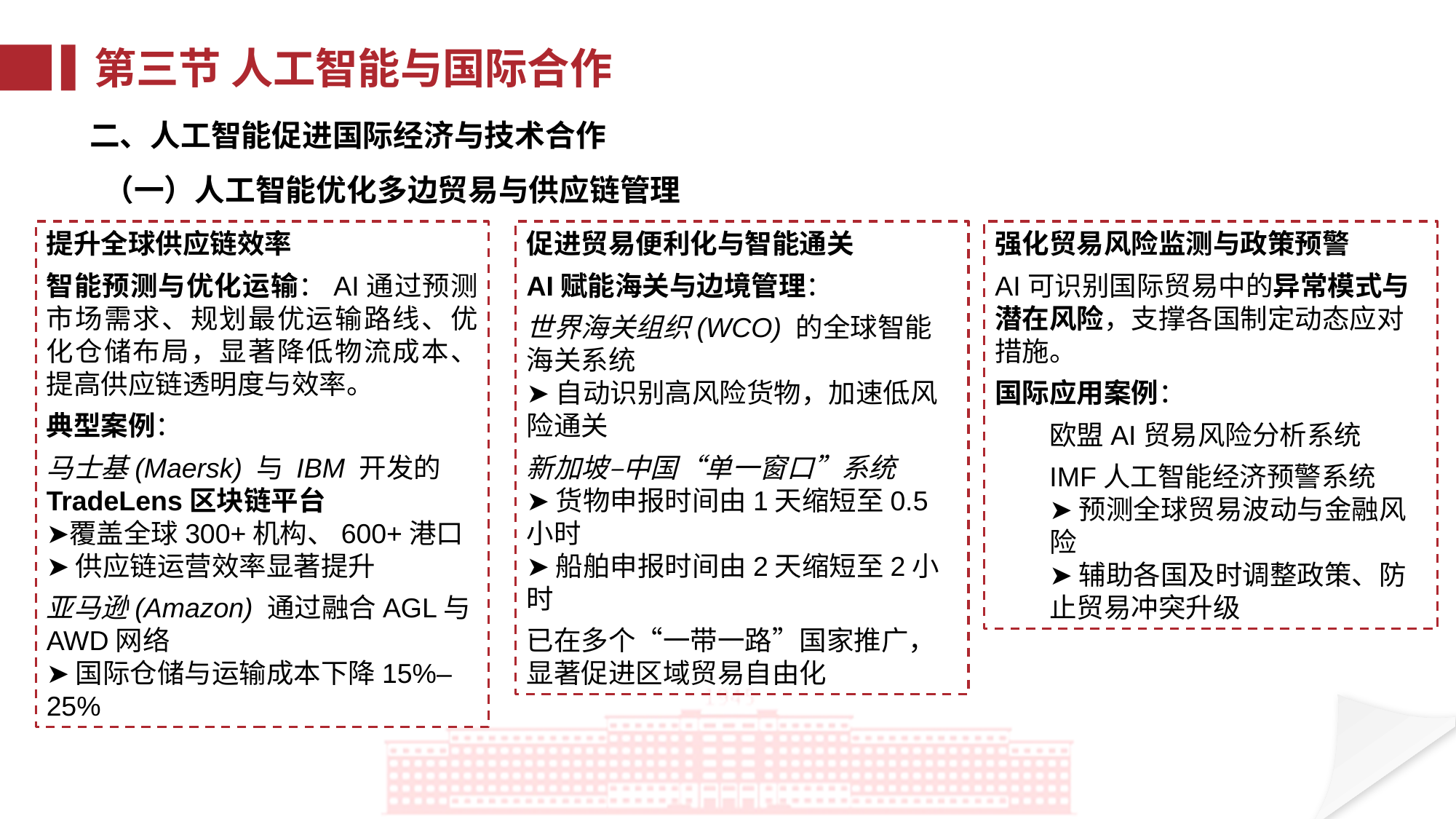

第三节 人工智能与国际合作

二、人工智能促进国际经济与技术合作
 （一）人工智能优化多边贸易与供应链管理
提升全球供应链效率
智能预测与优化运输：AI通过预测市场需求、规划最优运输路线、优化仓储布局，显著降低物流成本、提高供应链透明度与效率。
典型案例：
马士基(Maersk) 与 IBM 开发的TradeLens区块链平台
➤覆盖全球300+机构、600+港口
➤ 供应链运营效率显著提升
亚马逊(Amazon) 通过融合AGL与AWD网络
➤ 国际仓储与运输成本下降15%–25%
促进贸易便利化与智能通关
AI赋能海关与边境管理：
世界海关组织(WCO) 的全球智能海关系统
➤ 自动识别高风险货物，加速低风险通关
新加坡–中国“单一窗口”系统
➤ 货物申报时间由1天缩短至0.5小时
➤ 船舶申报时间由2天缩短至2小时
已在多个“一带一路”国家推广，显著促进区域贸易自由化
强化贸易风险监测与政策预警
AI可识别国际贸易中的异常模式与潜在风险，支撑各国制定动态应对措施。
国际应用案例：
欧盟AI贸易风险分析系统
IMF人工智能经济预警系统
➤ 预测全球贸易波动与金融风险
➤ 辅助各国及时调整政策、防止贸易冲突升级